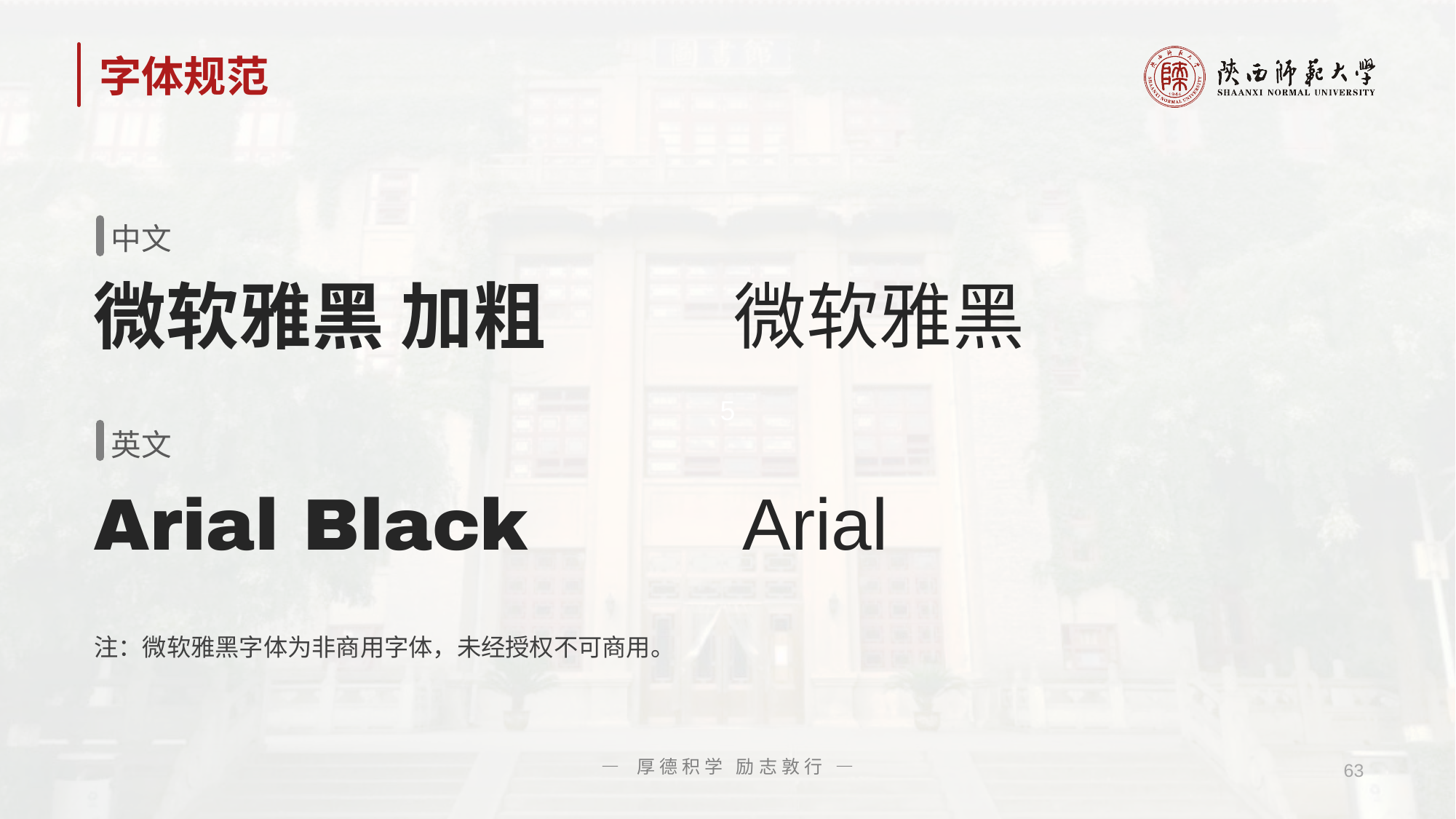

# 字体规范
中文
微软雅黑 加粗
微软雅黑
英文
Arial Black
Arial
注：微软雅黑字体为非商用字体，未经授权不可商用。
— 厚德积学 励志敦行 —
63